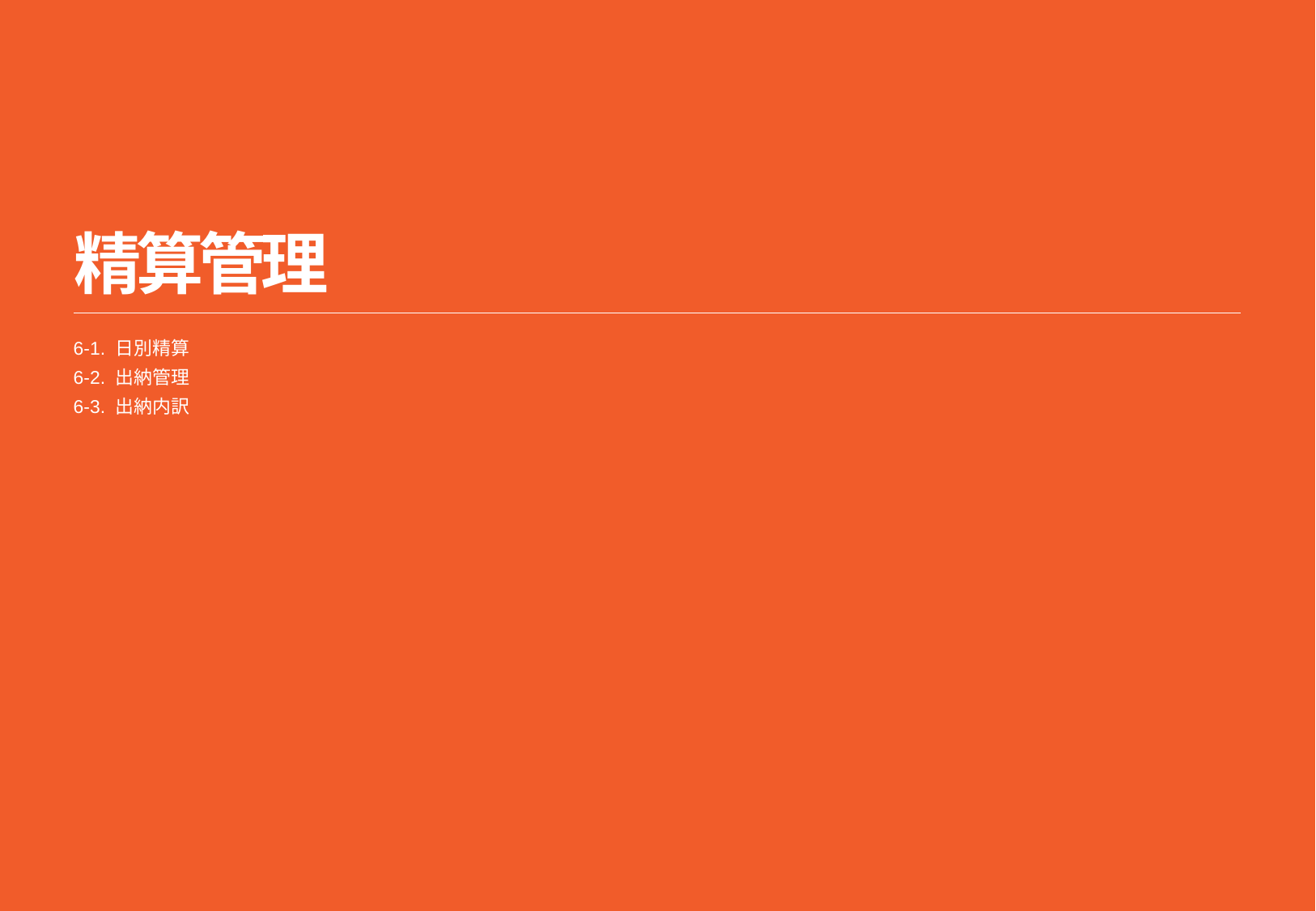

5/5
# 精算管理
6-1. 日別精算
6-2. 出納管理
6-3. 出納内訳